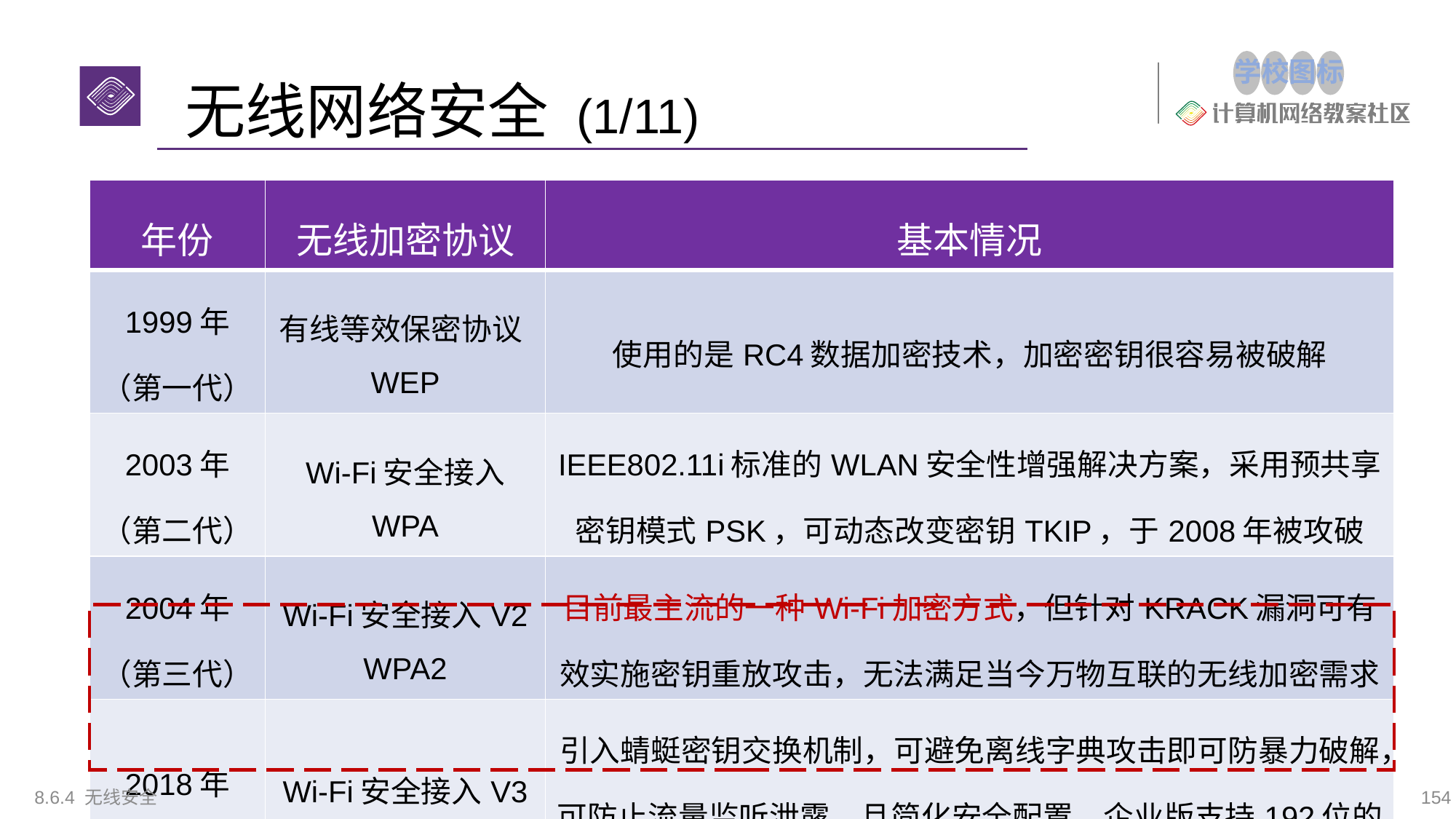

无线网络安全 (1/11)
| 年份 | 无线加密协议 | 基本情况 |
| --- | --- | --- |
| 1999年 （第一代） | 有线等效保密协议WEP | 使用的是RC4数据加密技术，加密密钥很容易被破解 |
| 2003年 （第二代） | Wi-Fi安全接入 WPA | IEEE802.11i标准的WLAN安全性增强解决方案，采用预共享密钥模式PSK，可动态改变密钥TKIP，于2008年被攻破 |
| 2004年 （第三代） | Wi-Fi安全接入V2 WPA2 | 目前最主流的一种Wi-Fi加密方式，但针对KRACK漏洞可有效实施密钥重放攻击，无法满足当今万物互联的无线加密需求 |
| 2018年 （第四代） | Wi-Fi安全接入V3 WPA3 | 引入蜻蜓密钥交换机制，可避免离线字典攻击即可防暴力破解，可防止流量监听泄露，且简化安全配置，企业版支持192位的强大加密能力，且缓解由弱密码造成的安全问题 |

154
8.6.4 无线安全